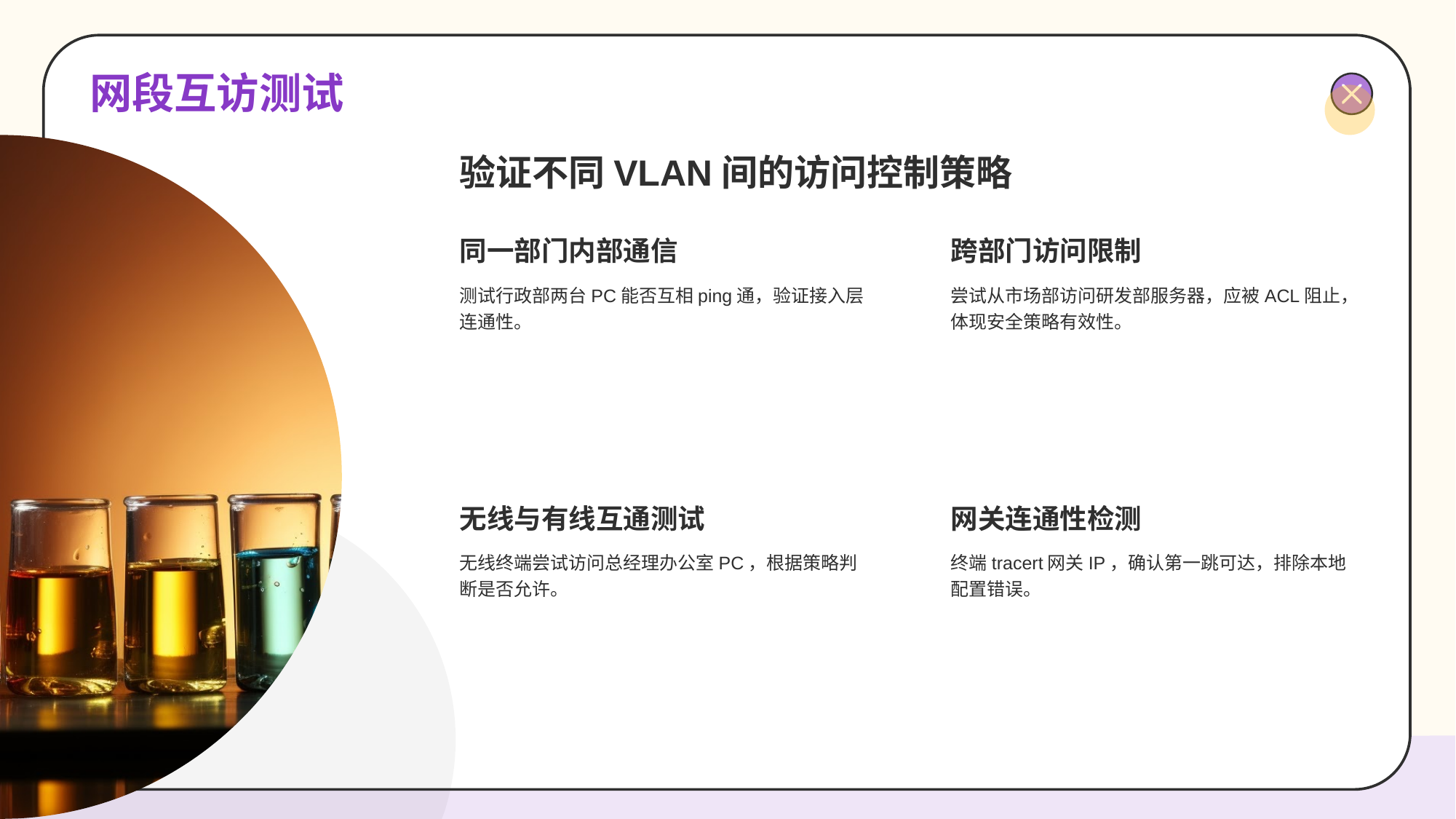

# 网段互访测试

验证不同VLAN间的访问控制策略
同一部门内部通信
测试行政部两台PC能否互相ping通，验证接入层连通性。
跨部门访问限制
尝试从市场部访问研发部服务器，应被ACL阻止，体现安全策略有效性。
无线与有线互通测试
无线终端尝试访问总经理办公室PC，根据策略判断是否允许。
网关连通性检测
终端tracert网关IP，确认第一跳可达，排除本地配置错误。